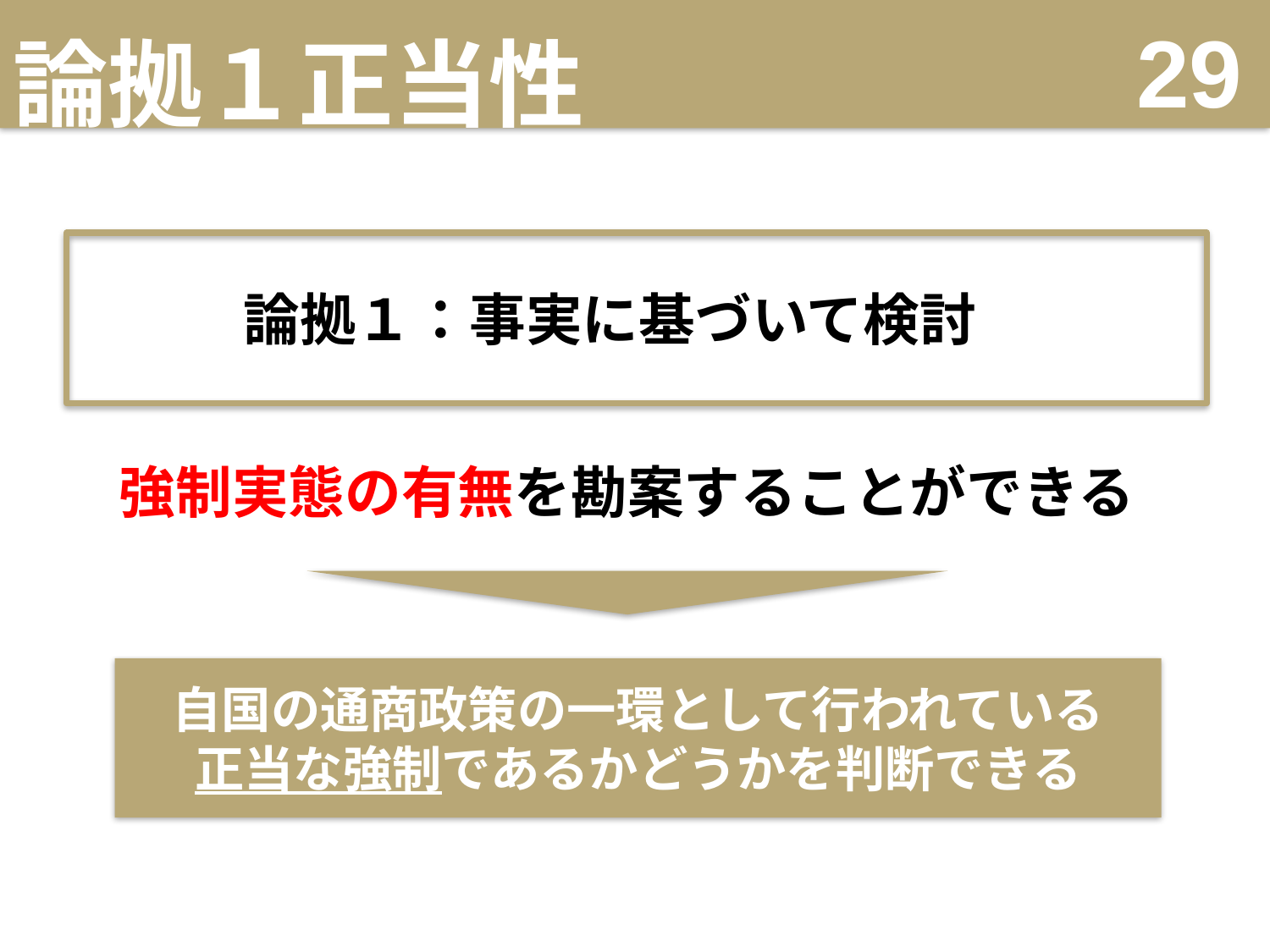

# 論拠１正当性
29

論拠１：事実に基づいて検討
強制実態の有無を勘案することができる

自国の通商政策の一環として行われている
正当な強制であるかどうかを判断できる